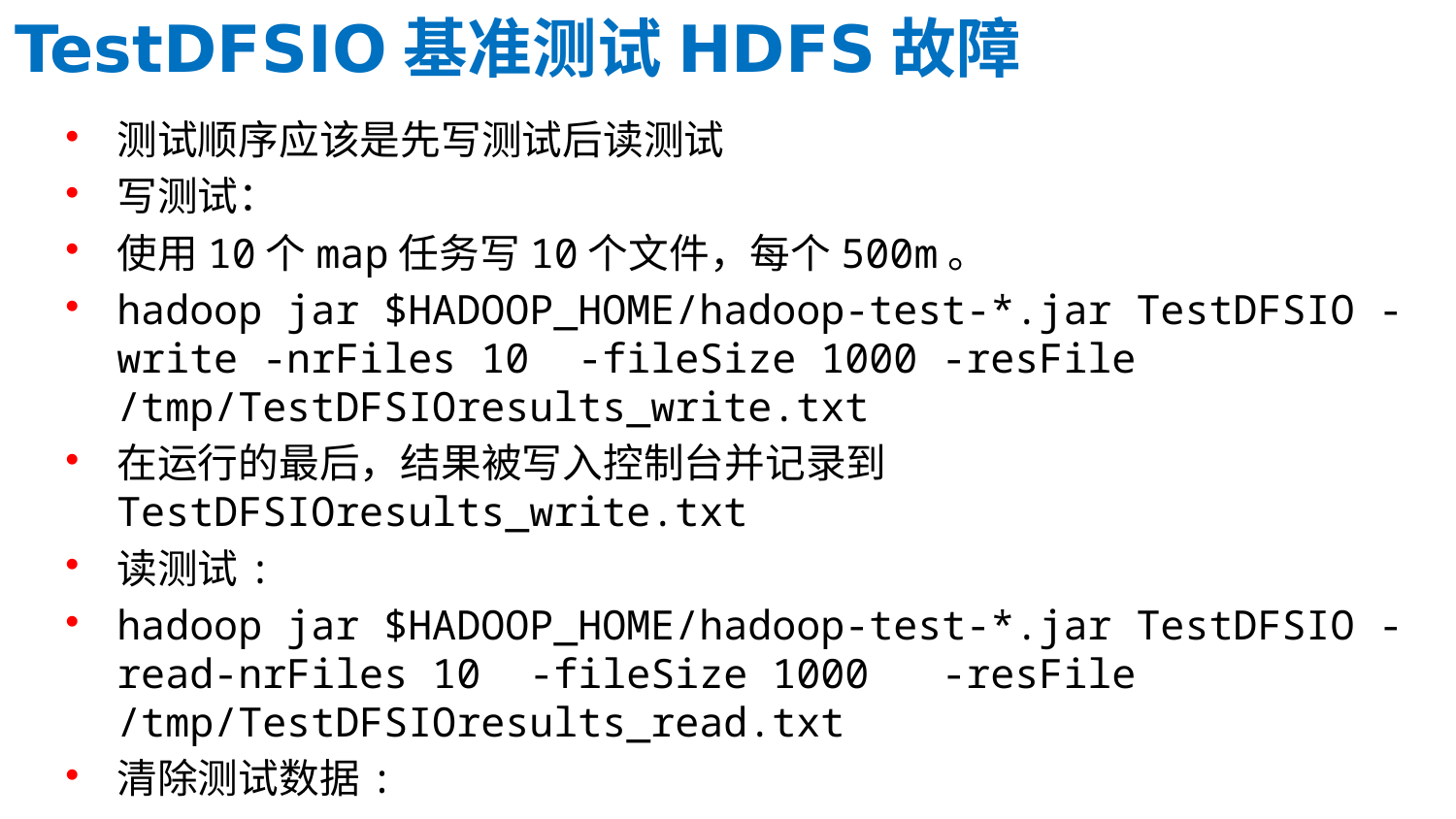

TestDFSIO基准测试HDFS故障
测试顺序应该是先写测试后读测试
写测试：
使用10个map任务写10个文件，每个500m。
hadoop jar $HADOOP_HOME/hadoop-test-*.jar TestDFSIO -write -nrFiles 10  -fileSize 1000 -resFile /tmp/TestDFSIOresults_write.txt
在运行的最后，结果被写入控制台并记录到TestDFSIOresults_write.txt
读测试:
hadoop jar $HADOOP_HOME/hadoop-test-*.jar TestDFSIO -read-nrFiles 10  -fileSize 1000   -resFile /tmp/TestDFSIOresults_read.txt
清除测试数据:
hadoop jar $HADOOP_HOME/hadoop-test-*.jar TestDFSIO -clean